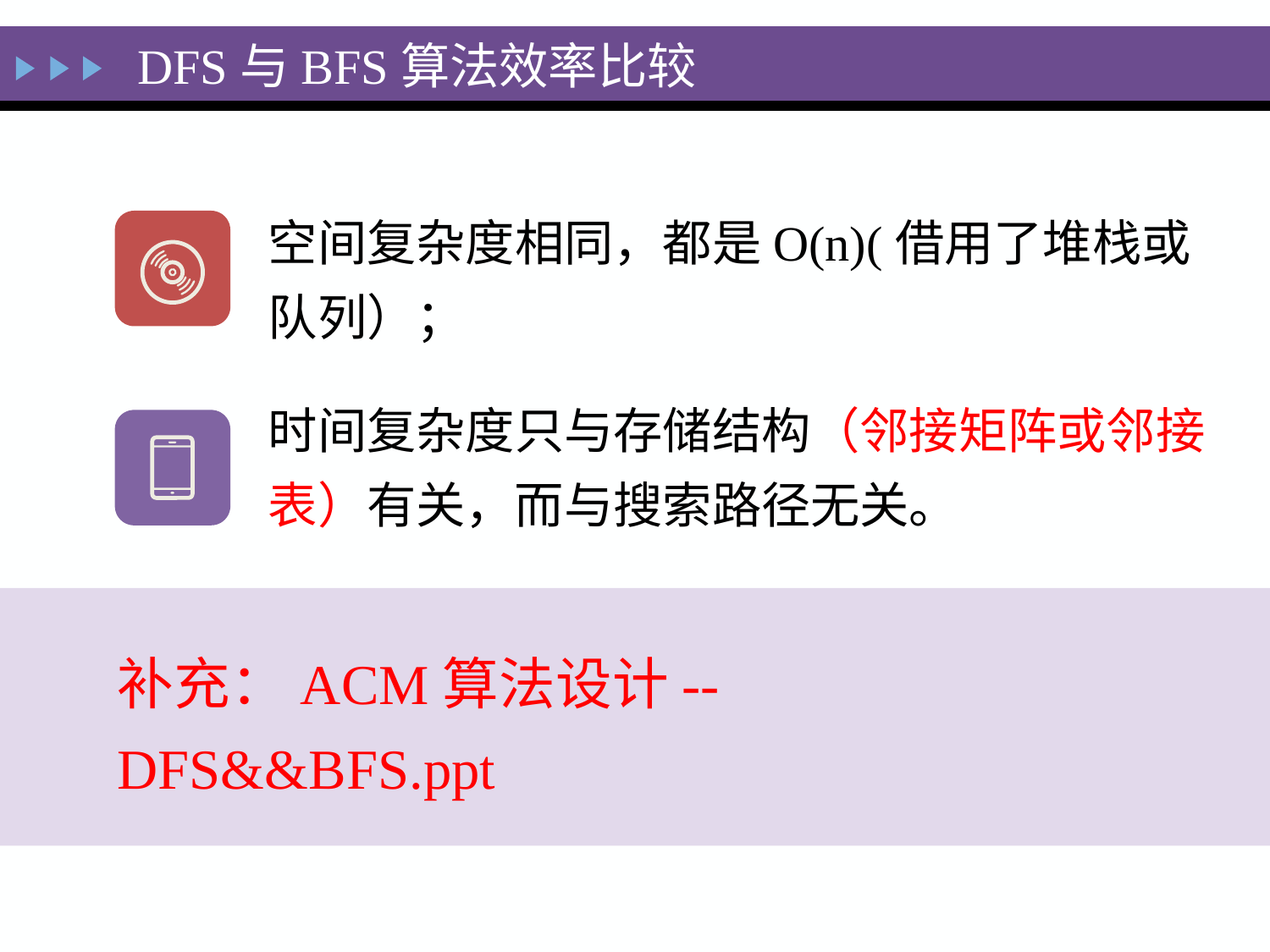

DFS与BFS算法效率比较
空间复杂度相同，都是O(n)(借用了堆栈或队列）；

时间复杂度只与存储结构（邻接矩阵或邻接表）有关，而与搜索路径无关。

补充：ACM算法设计--DFS&&BFS.ppt